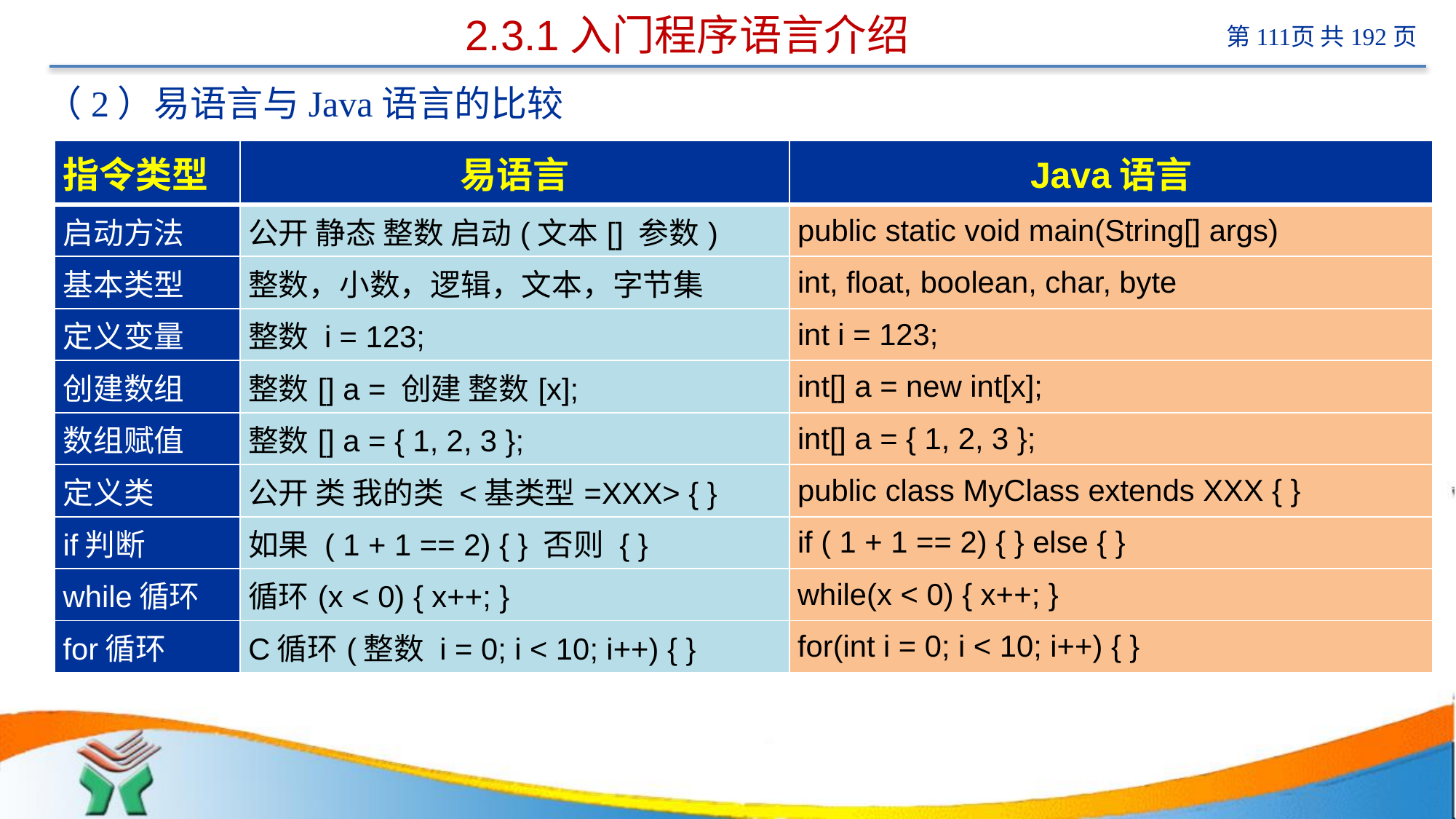

# 2.3.1入门程序语言介绍
（2）易语言与Java语言的比较
| 指令类型 | 易语言 | Java语言 |
| --- | --- | --- |
| 启动方法 | 公开 静态 整数 启动(文本[] 参数) | public static void main(String[] args) |
| 基本类型 | 整数，小数，逻辑，文本，字节集 | int, float, boolean, char, byte |
| 定义变量 | 整数 i = 123; | int i = 123; |
| 创建数组 | 整数[] a = 创建 整数[x]; | int[] a = new int[x]; |
| 数组赋值 | 整数[] a = { 1, 2, 3 }; | int[] a = { 1, 2, 3 }; |
| 定义类 | 公开 类 我的类 <基类型=XXX> { } | public class MyClass extends XXX { } |
| if判断 | 如果 ( 1 + 1 == 2) { } 否则 { } | if ( 1 + 1 == 2) { } else { } |
| while循环 | 循环(x < 0) { x++; } | while(x < 0) { x++; } |
| for循环 | C循环(整数 i = 0; i < 10; i++) { } | for(int i = 0; i < 10; i++) { } |